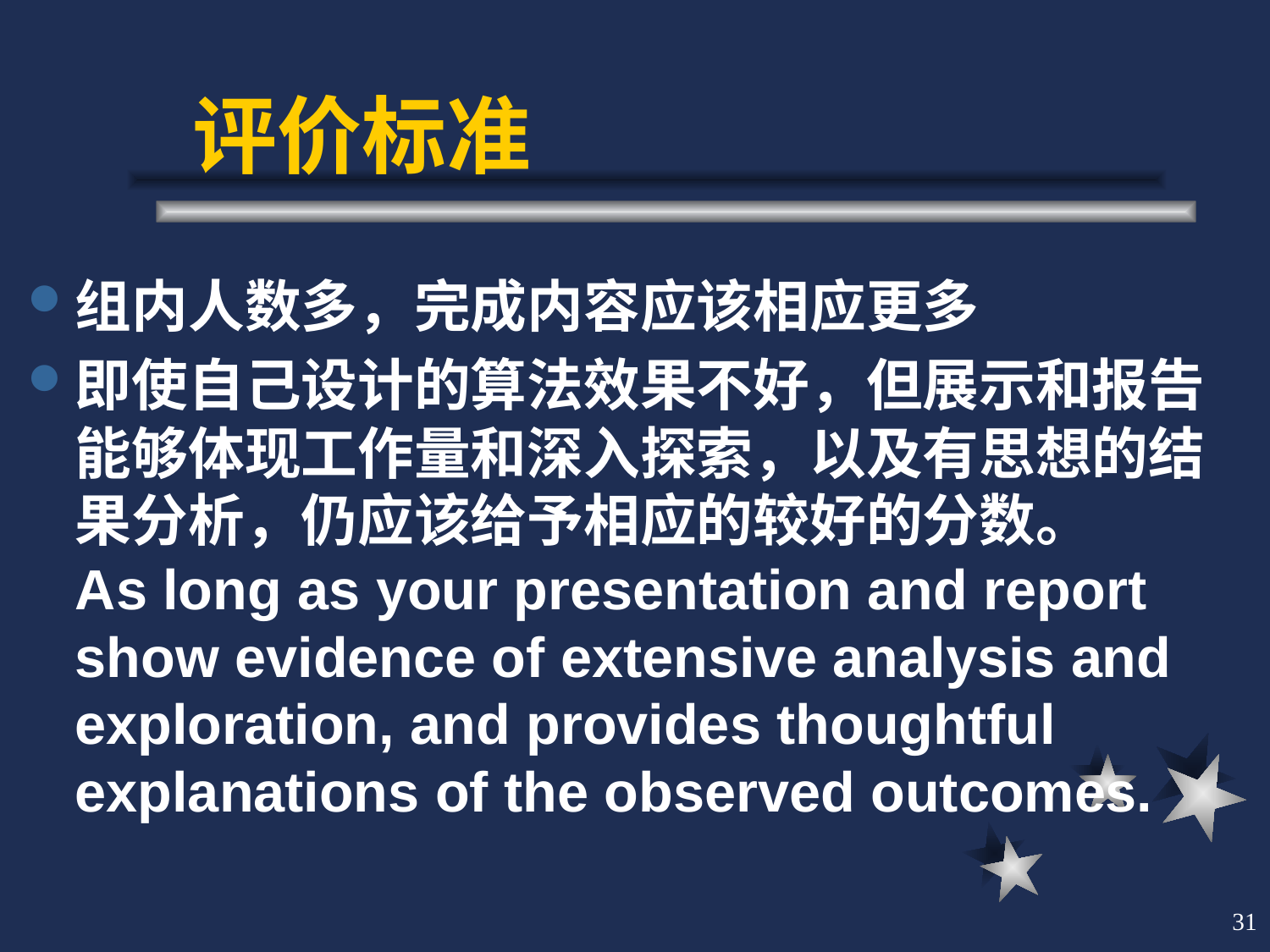

# 评价标准
组内人数多，完成内容应该相应更多
即使自己设计的算法效果不好，但展示和报告能够体现工作量和深入探索，以及有思想的结果分析，仍应该给予相应的较好的分数。
As long as your presentation and report show evidence of extensive analysis and exploration, and provides thoughtful explanations of the observed outcomes.
31